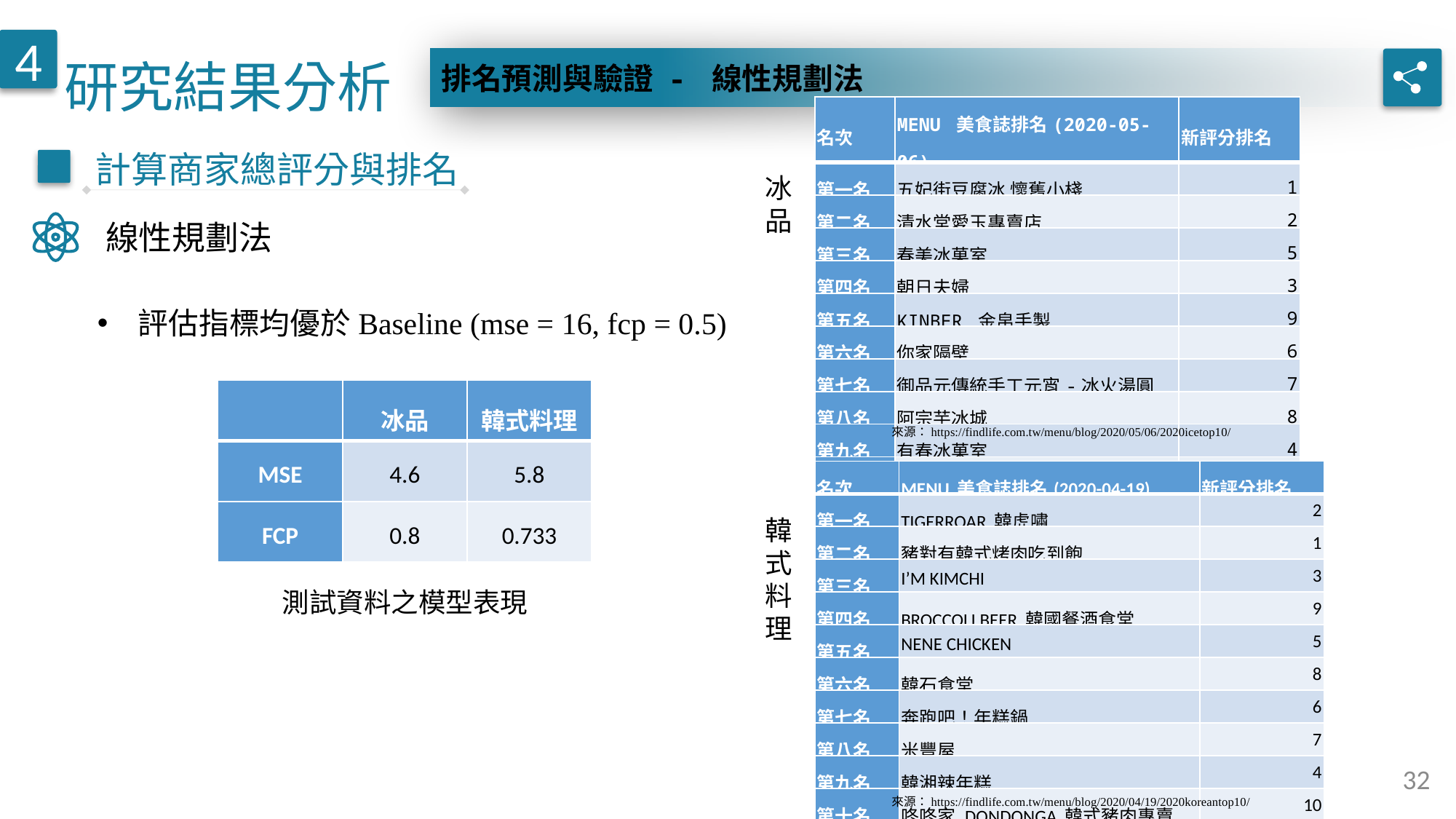

研究結果分析
4

排名預測與驗證 - 線性規劃法

| 名次 | MENU 美食誌排名(2020-05-06) | 新評分排名 |
| --- | --- | --- |
| 第一名 | 五妃街豆腐冰 懷舊小棧 | 1 |
| 第二名 | 清水堂愛玉專賣店 | 2 |
| 第三名 | 春美冰菓室 | 5 |
| 第四名 | 朝日夫婦 | 3 |
| 第五名 | KINBER 金帛手製 | 9 |
| 第六名 | 你家隔壁 | 6 |
| 第七名 | 御品元傳統手工元宵-冰火湯圓 | 7 |
| 第八名 | 阿宗芋冰城 | 8 |
| 第九名 | 有春冰菓室 | 4 |
| 第十名 | 桑原商店 | 10 |
計算商家總評分與排名

冰品
線性規劃法

評估指標均優於Baseline (mse = 16, fcp = 0.5)
|  | 冰品 | 韓式料理 |
| --- | --- | --- |
| MSE | 4.6 | 5.8 |
| FCP | 0.8 | 0.733 |
來源：https://findlife.com.tw/menu/blog/2020/05/06/2020icetop10/
| 名次 | MENU 美食誌排名(2020-04-19) | 新評分排名 |
| --- | --- | --- |
| 第一名 | TIGERROAR 韓虎嘯 | 2 |
| 第二名 | 豬對有韓式烤肉吃到飽 | 1 |
| 第三名 | I’M KIMCHI | 3 |
| 第四名 | BROCCOLI BEER 韓國餐酒食堂 | 9 |
| 第五名 | NENE CHICKEN | 5 |
| 第六名 | 韓石食堂 | 8 |
| 第七名 | 奔跑吧！年糕鍋 | 6 |
| 第八名 | 米豐屋 | 7 |
| 第九名 | 韓湘辣年糕 | 4 |
| 第十名 | 咚咚家 DONDONGA 韓式豬肉專賣 | 10 |
韓式料理
測試資料之模型表現
32
來源：https://findlife.com.tw/menu/blog/2020/04/19/2020koreantop10/